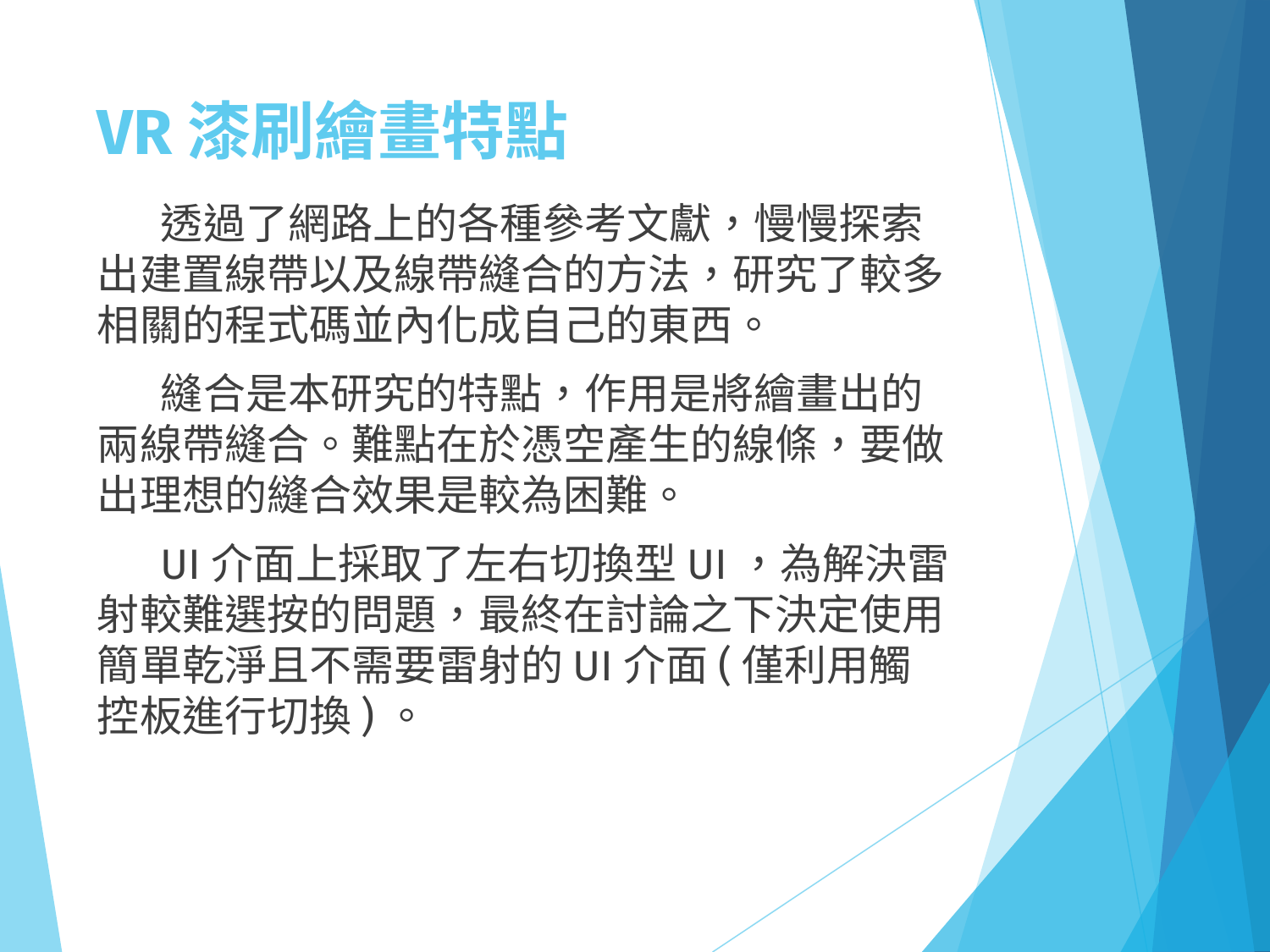

# VR漆刷繪畫特點
透過了網路上的各種參考文獻，慢慢探索出建置線帶以及線帶縫合的方法，研究了較多相關的程式碼並內化成自己的東西。
縫合是本研究的特點，作用是將繪畫出的兩線帶縫合。難點在於憑空產生的線條，要做出理想的縫合效果是較為困難。
UI介面上採取了左右切換型UI，為解決雷射較難選按的問題，最終在討論之下決定使用簡單乾淨且不需要雷射的UI介面(僅利用觸控板進行切換)。